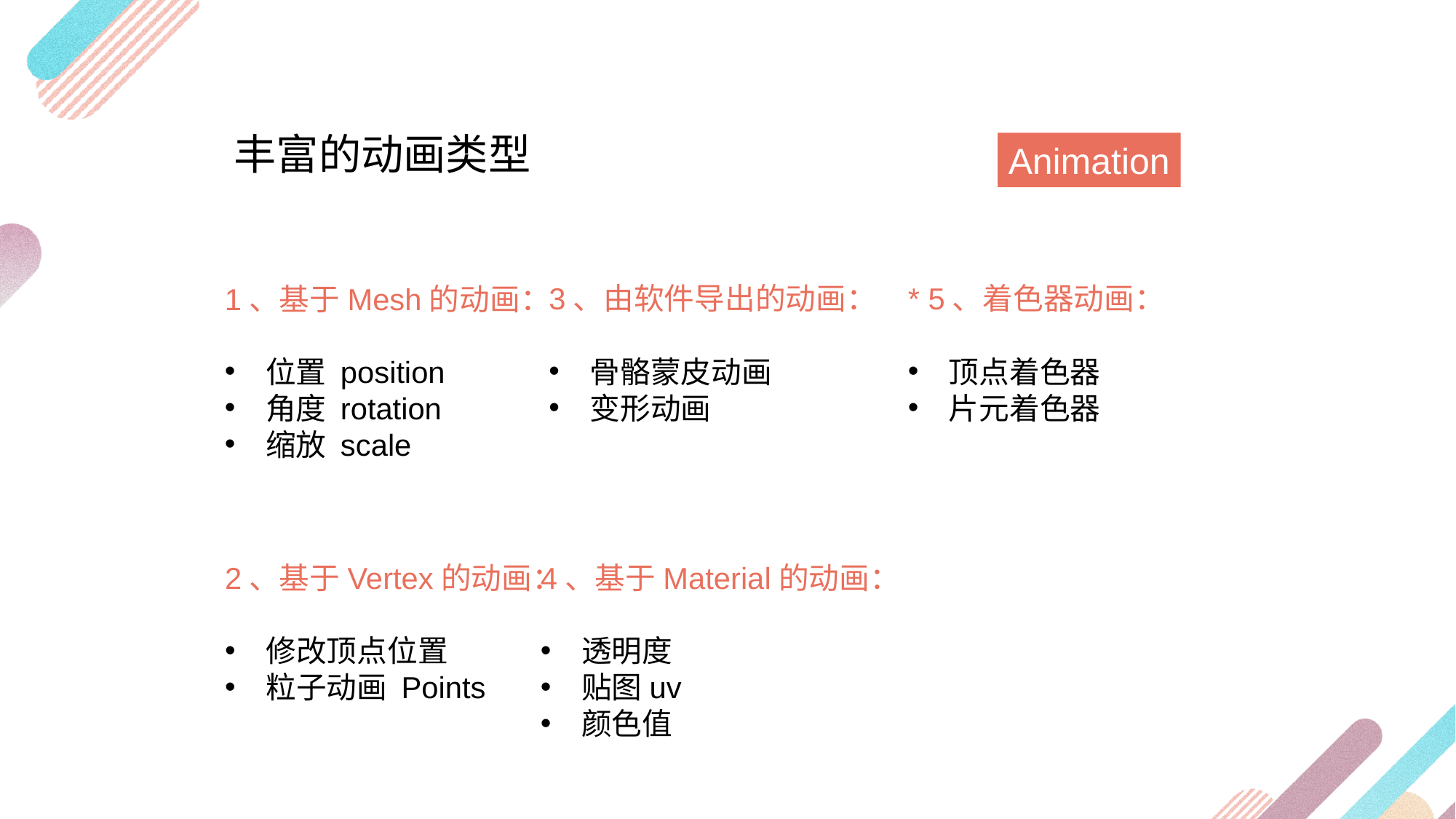

丰富的动画类型
Animation
1、基于Mesh的动画：

位置 position
角度 rotation
缩放 scale
3、由软件导出的动画：

骨骼蒙皮动画
变形动画
* 5、着色器动画：

顶点着色器
片元着色器
4、基于Material的动画：

透明度
贴图uv
颜色值
2、基于Vertex的动画：

修改顶点位置
粒子动画 Points